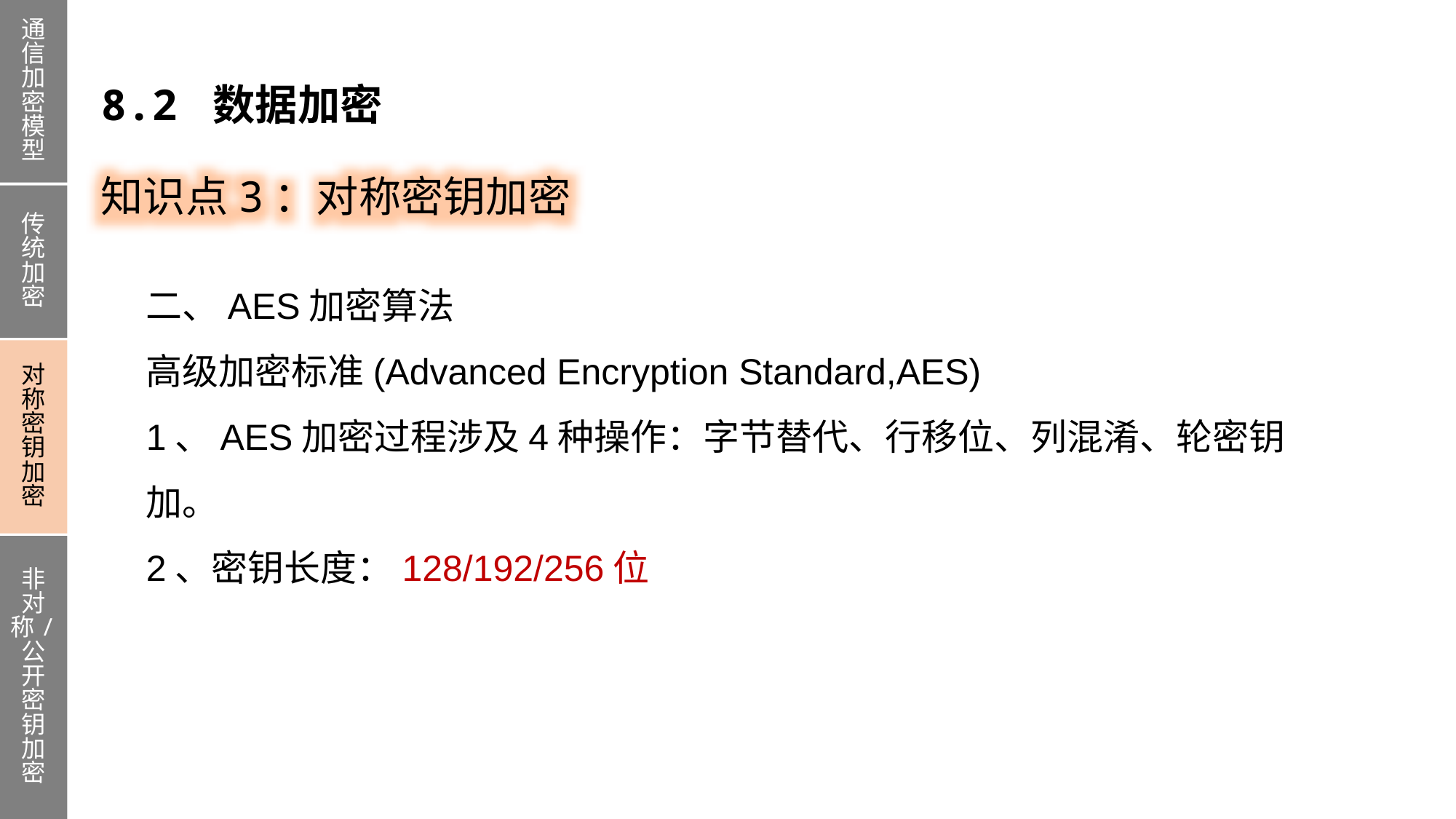

通信加密模型
传统加密
对称密钥加密
非对称/公开密钥加密
8.2 数据加密
知识点3：对称密钥加密
二、AES加密算法
高级加密标准(Advanced Encryption Standard,AES)
1、AES加密过程涉及4种操作：字节替代、行移位、列混淆、轮密钥加。
2、密钥长度：128/192/256位